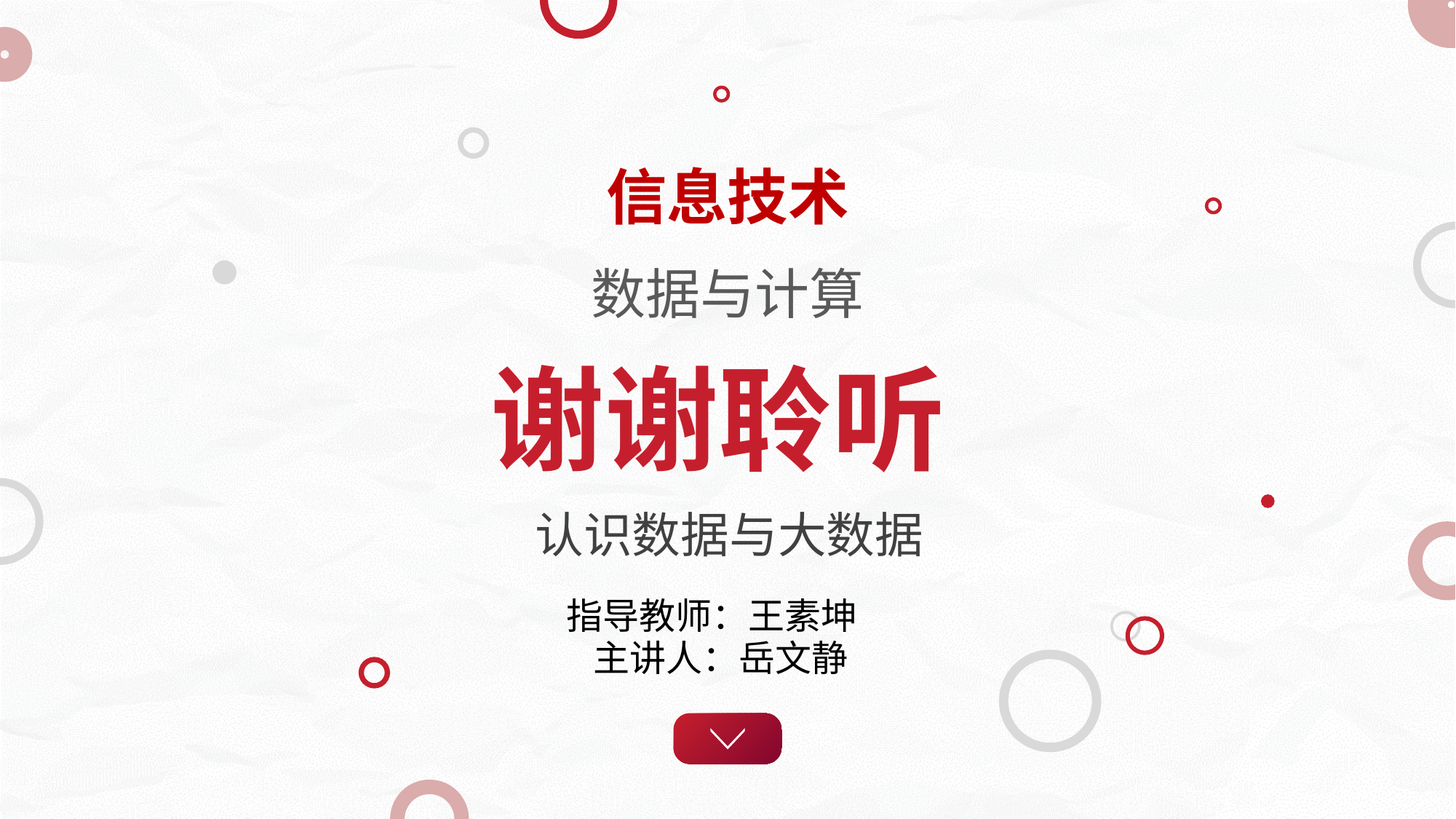

信息技术

数据与计算

谢谢聆听
认识数据与大数据

指导教师：王素坤

主讲人：岳文静